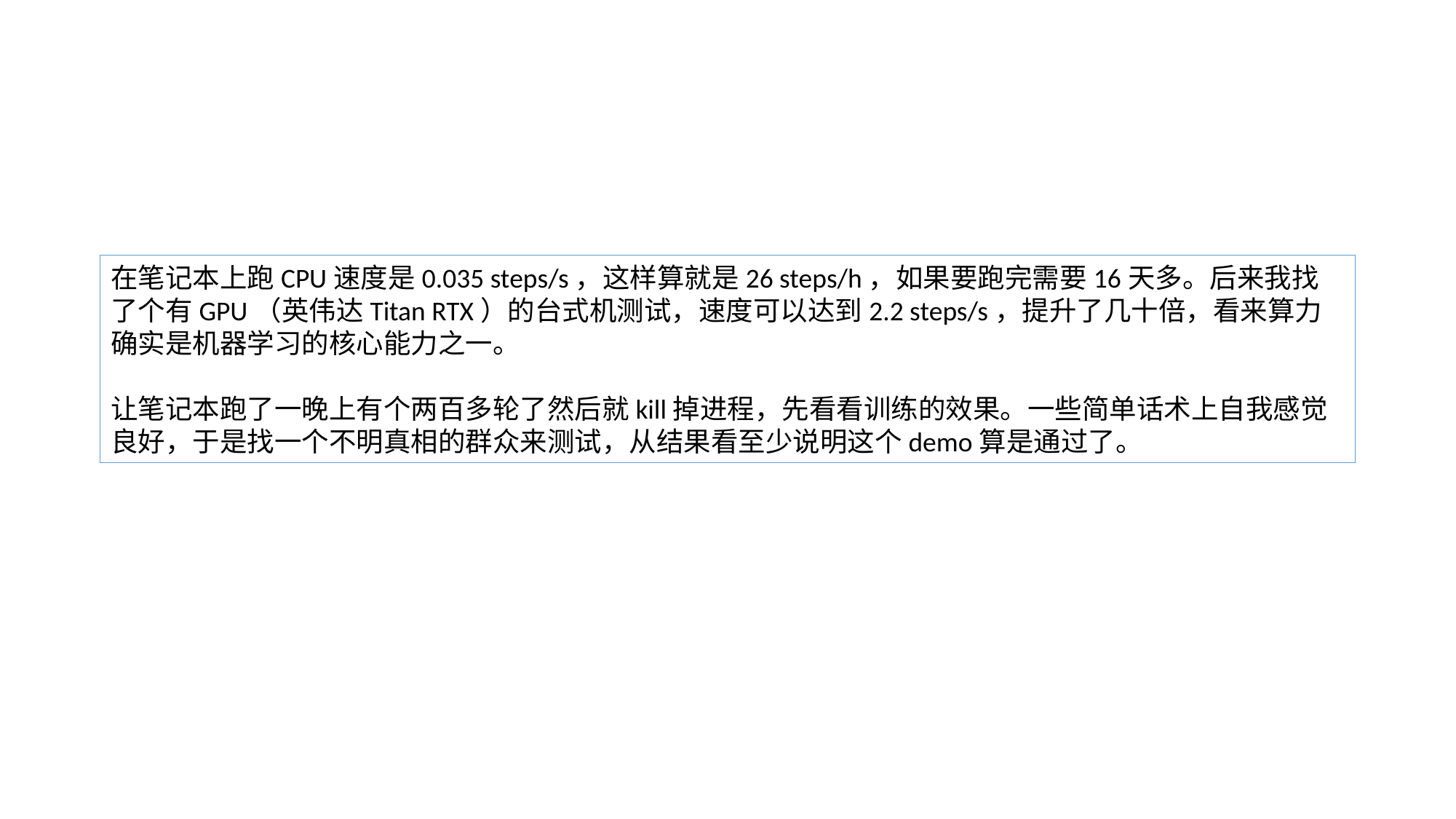

#
在笔记本上跑CPU速度是0.035 steps/s，这样算就是26 steps/h，如果要跑完需要16天多。后来我找了个有GPU（英伟达Titan RTX）的台式机测试，速度可以达到2.2 steps/s，提升了几十倍，看来算力确实是机器学习的核心能力之一。

让笔记本跑了一晚上有个两百多轮了然后就kill掉进程，先看看训练的效果。一些简单话术上自我感觉良好，于是找一个不明真相的群众来测试，从结果看至少说明这个demo算是通过了。